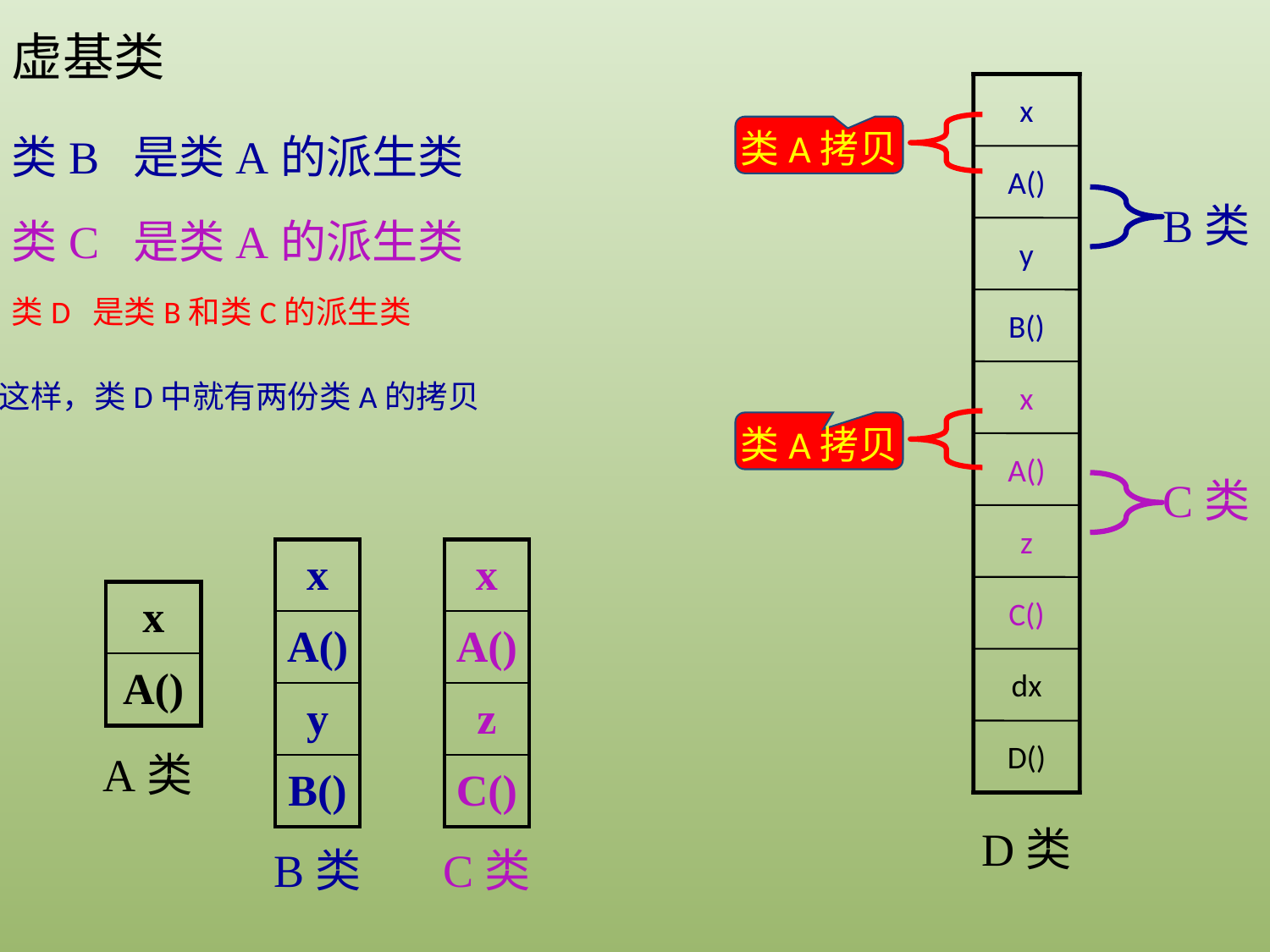

虚基类
x

A()

y

B()

x

A()

z

C()

dx

D()

类B  是类A的派生类

类A拷贝

类C  是类A的派生类
B类
类D  是类B和类C的派生类
这样，类D中就有两份类A的拷贝

类A拷贝
C类

| x |
| --- |
| A() |
| y |
| B() |
| x |
| --- |
| A() |
| z |
| C() |
| x |
| --- |
| A() |
A类
D类
B类
C类
756